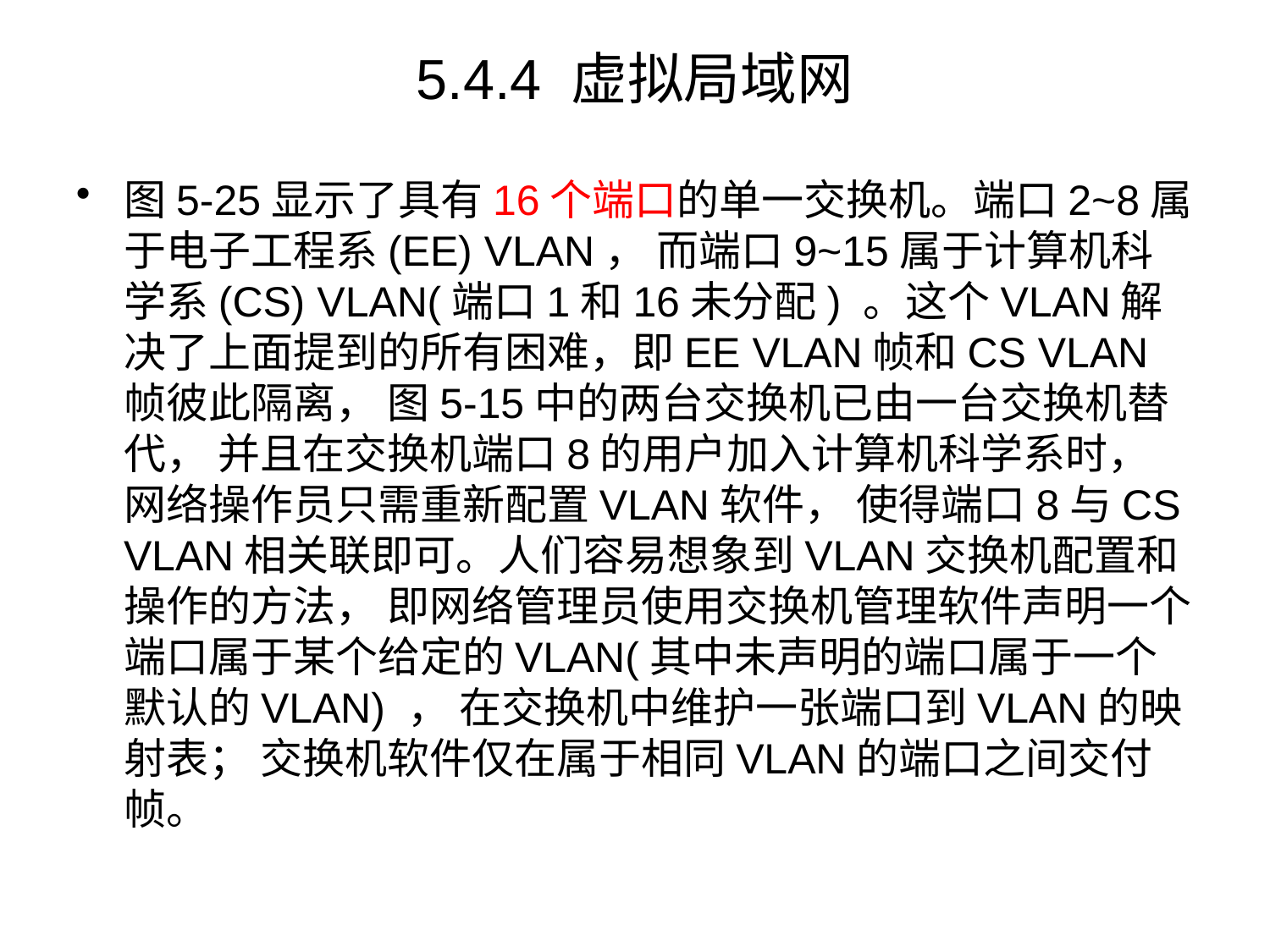

# 5.4.4 虚拟局域网
图5-25显示了具有16个端口的单一交换机。端口2~8属于电子工程系(EE) VLAN， 而端口9~15属于计算机科学系(CS) VLAN(端口1和16未分配) 。这个VLAN解决了上面提到的所有困难，即EE VLAN帧和CS VLAN帧彼此隔离， 图5-15中的两台交换机已由一台交换机替代， 并且在交换机端口8的用户加入计算机科学系时， 网络操作员只需重新配置VLAN软件， 使得端口8与CS VLAN相关联即可。人们容易想象到VLAN交换机配置和操作的方法， 即网络管理员使用交换机管理软件声明一个端口属于某个给定的VLAN(其中未声明的端口属于一个默认的VLAN) ， 在交换机中维护一张端口到VLAN的映射表； 交换机软件仅在属于相同VLAN的端口之间交付帧。